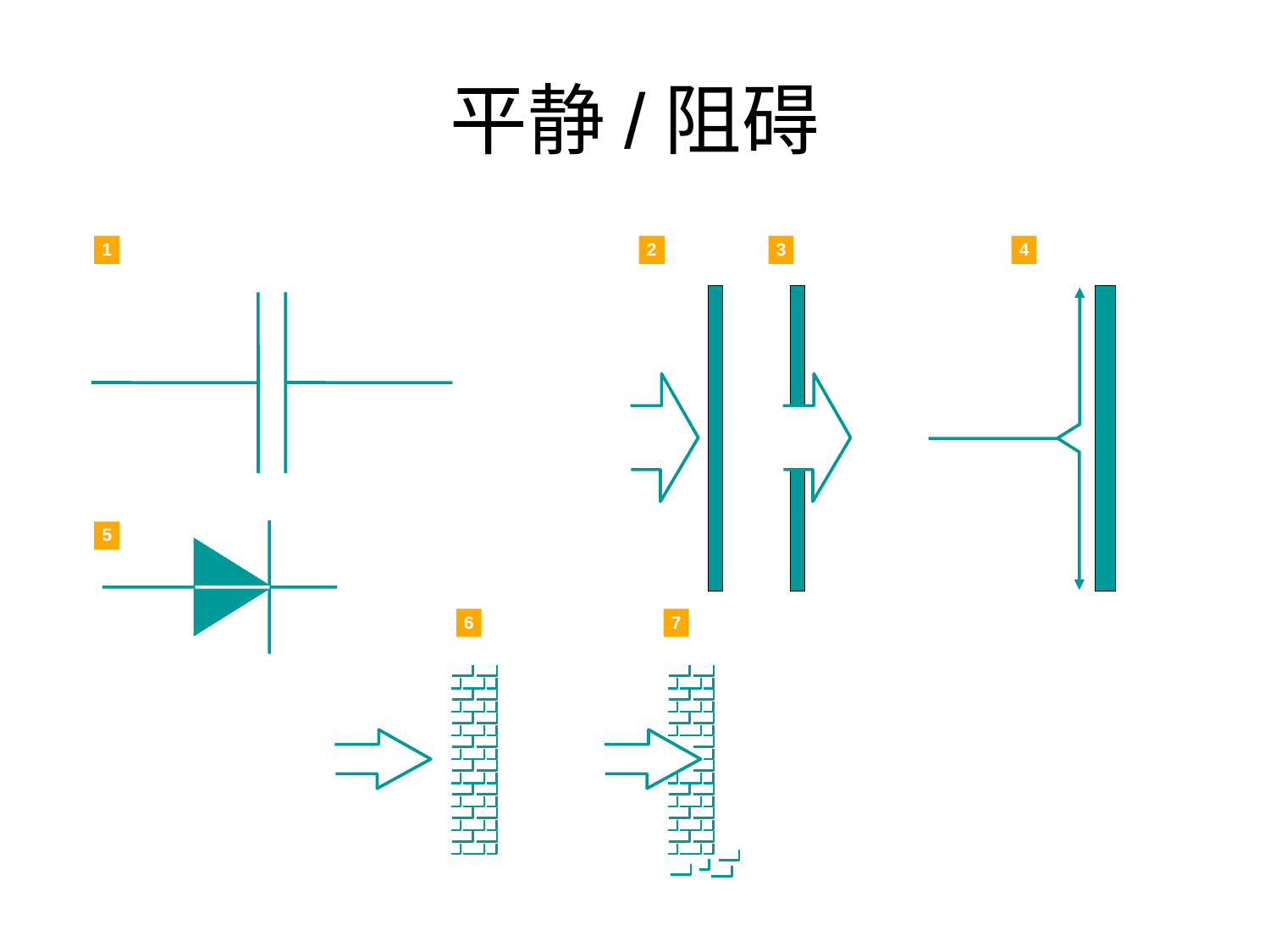

# 平静/阻碍
1
2
3
4

5

6
7